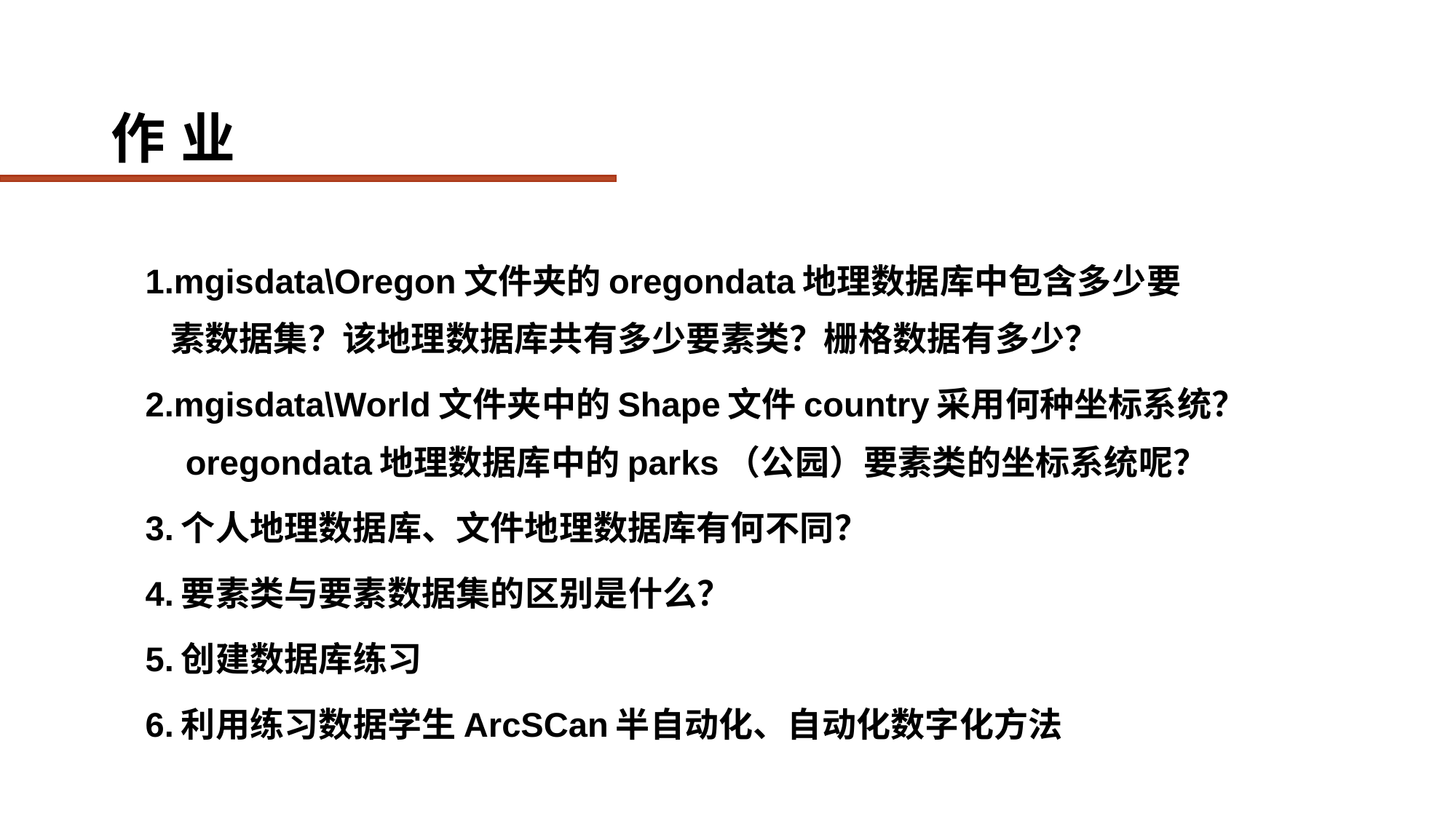

# 作 业
1.mgisdata\Oregon文件夹的oregondata地理数据库中包含多少要素数据集？该地理数据库共有多少要素类？栅格数据有多少？
2.mgisdata\World文件夹中的Shape文件country采用何种坐标系统？ oregondata地理数据库中的parks（公园）要素类的坐标系统呢？
3.个人地理数据库、文件地理数据库有何不同？
4.要素类与要素数据集的区别是什么？
5.创建数据库练习
6.利用练习数据学生ArcSCan半自动化、自动化数字化方法